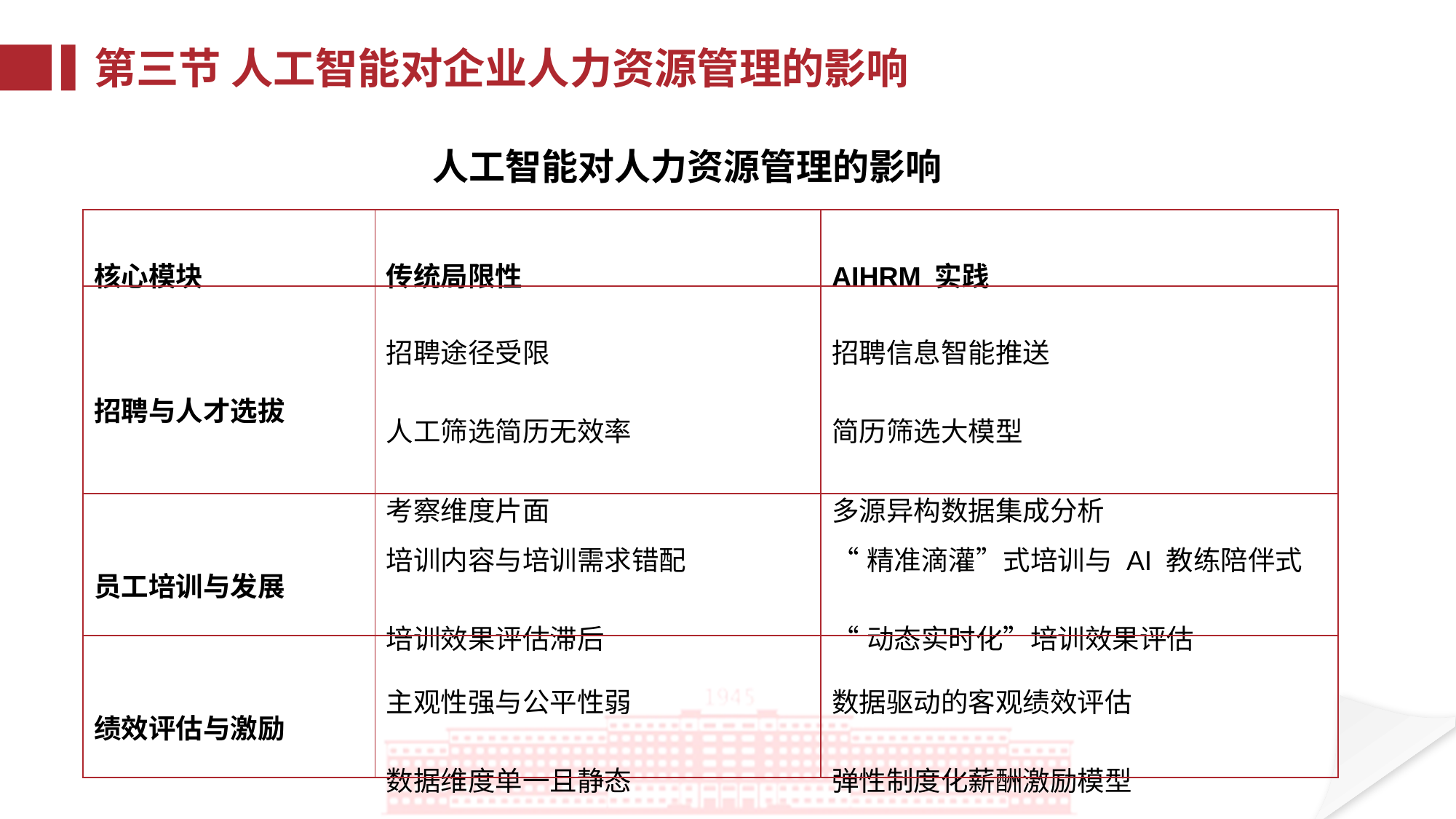

第三节 人工智能对企业人力资源管理的影响

人工智能对人力资源管理的影响
| 核心模块 | 传统局限性 | AIHRM 实践 |
| --- | --- | --- |
| 招聘与人才选拔 | 招聘途径受限 人工筛选简历无效率 考察维度片面 | 招聘信息智能推送 简历筛选大模型 多源异构数据集成分析 |
| 员工培训与发展 | 培训内容与培训需求错配 培训效果评估滞后 | “精准滴灌”式培训与 AI 教练陪伴式 “动态实时化”培训效果评估 |
| 绩效评估与激励 | 主观性强与公平性弱 数据维度单一且静态 | 数据驱动的客观绩效评估 弹性制度化薪酬激励模型 |